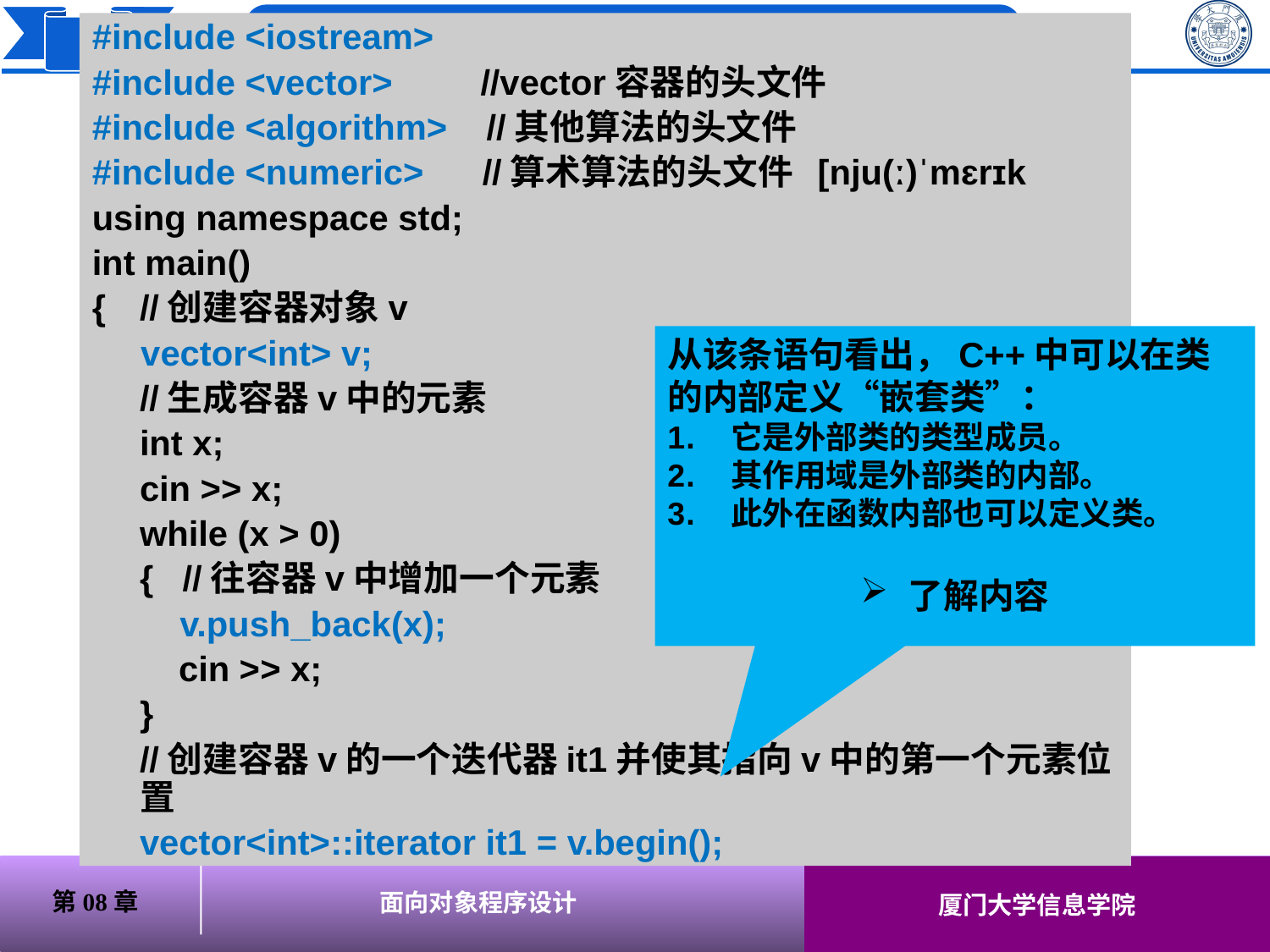

# #include <iostream>
#include <vector>         //vector容器的头文件
#include <algorithm>    //其他算法的头文件
#include <numeric>      //算术算法的头文件  [nju(ː)ˈmɛrɪk
using namespace std;
int main()
{	//创建容器对象v
     vector<int> v;
	//生成容器v中的元素
	int x;
	cin >> x;
	while (x > 0)
	{   //往容器v中增加一个元素
         v.push_back(x);
	    cin >> x;
	}
	//创建容器v的一个迭代器it1并使其指向v中的第一个元素位置
	vector<int>::iterator it1 = v.begin();

从该条语句看出，C++中可以在类的内部定义“嵌套类”：
它是外部类的类型成员。
其作用域是外部类的内部。
此外在函数内部也可以定义类。

了解内容

32